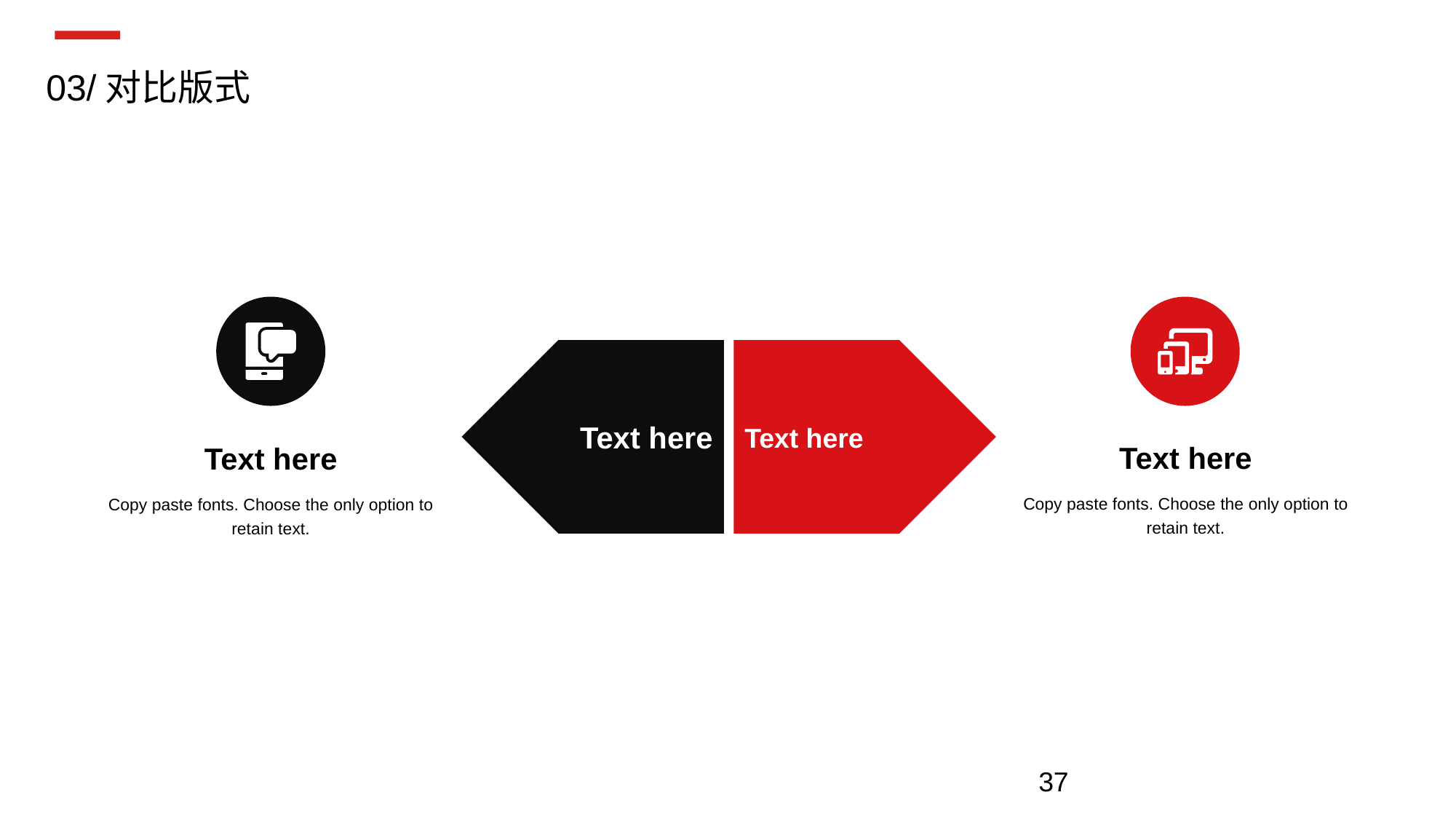

03/对比版式

Text here
Text here
Text here
Text here
Copy paste fonts. Choose the only option to retain text.
Copy paste fonts. Choose the only option to retain text.
37